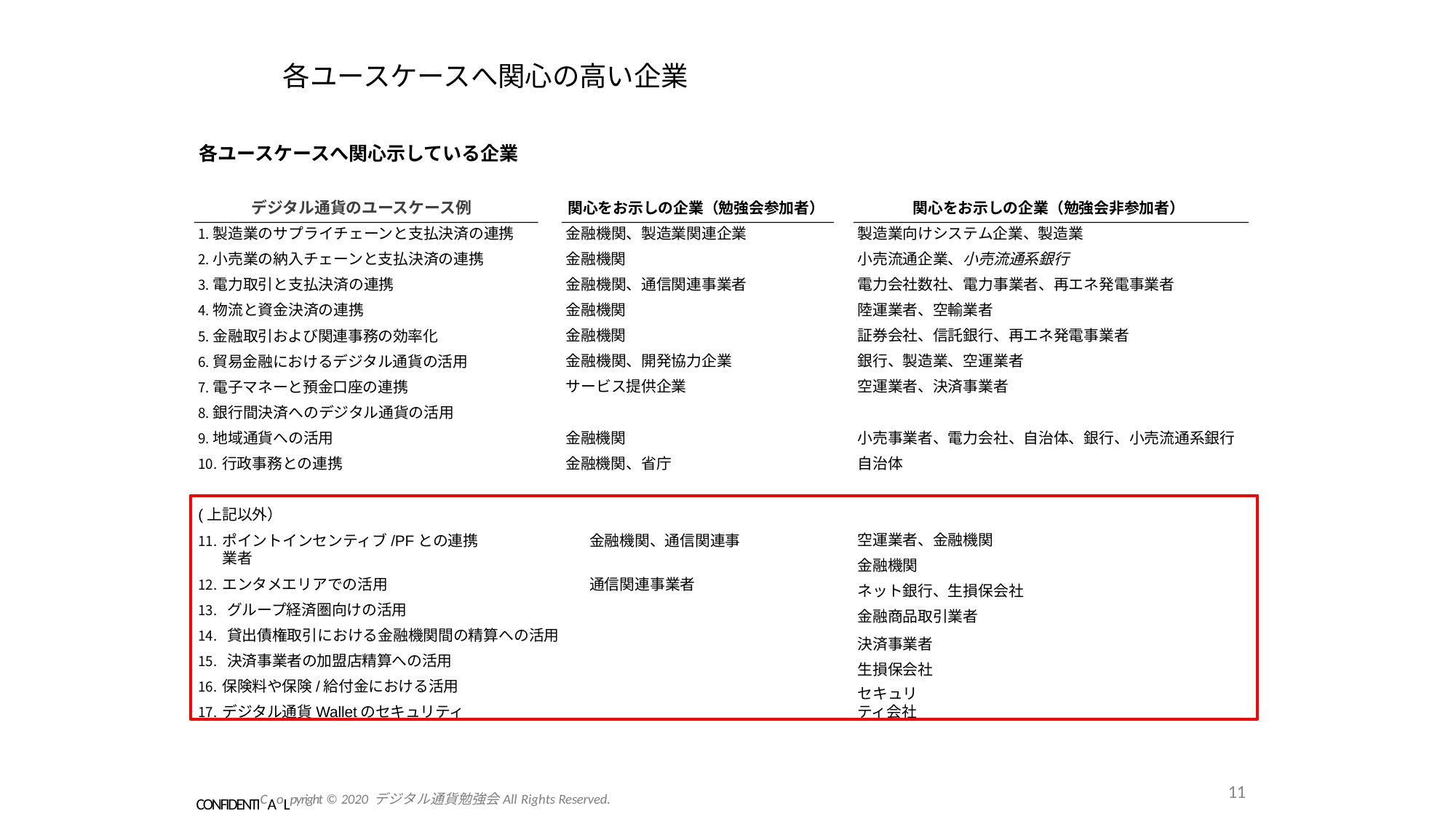

# 各ユースケースへ関心の高い企業
各ユースケースへ関心示している企業
デジタル通貨のユースケース例
関心をお示しの企業（勉強会参加者）
関心をお示しの企業（勉強会非参加者）
製造業のサプライチェーンと支払決済の連携
小売業の納入チェーンと支払決済の連携
電力取引と支払決済の連携
物流と資金決済の連携
金融取引および関連事務の効率化
貿易金融におけるデジタル通貨の活用
電子マネーと預金口座の連携
銀行間決済へのデジタル通貨の活用
地域通貨への活用
行政事務との連携
金融機関、製造業関連企業金融機関
金融機関、通信関連事業者金融機関
金融機関
金融機関、開発協力企業サービス提供企業
製造業向けシステム企業、製造業小売流通企業、小売流通系銀行
電力会社数社、電力事業者、再エネ発電事業者陸運業者、空輸業者
証券会社、信託銀行、再エネ発電事業者銀行、製造業、空運業者
空運業者、決済事業者

金融機関
金融機関、省庁
小売事業者、電力会社、自治体、銀行、小売流通系銀行自治体

(上記以外）
ポイントインセンティブ/PFとの連携	金融機関、通信関連事業者
エンタメエリアでの活用	通信関連事業者
グループ経済圏向けの活用
貸出債権取引における金融機関間の精算への活用
決済事業者の加盟店精算への活用
保険料や保険/給付金における活用
デジタル通貨Walletのセキュリティ
空運業者、金融機関金融機関
ネット銀行、生損保会社金融商品取引業者
決済事業者生損保会社
セキュリティ会社
CONFIDENTICAoLpyright © 2020 デジタル通貨勉強会All Rights Reserved.
11